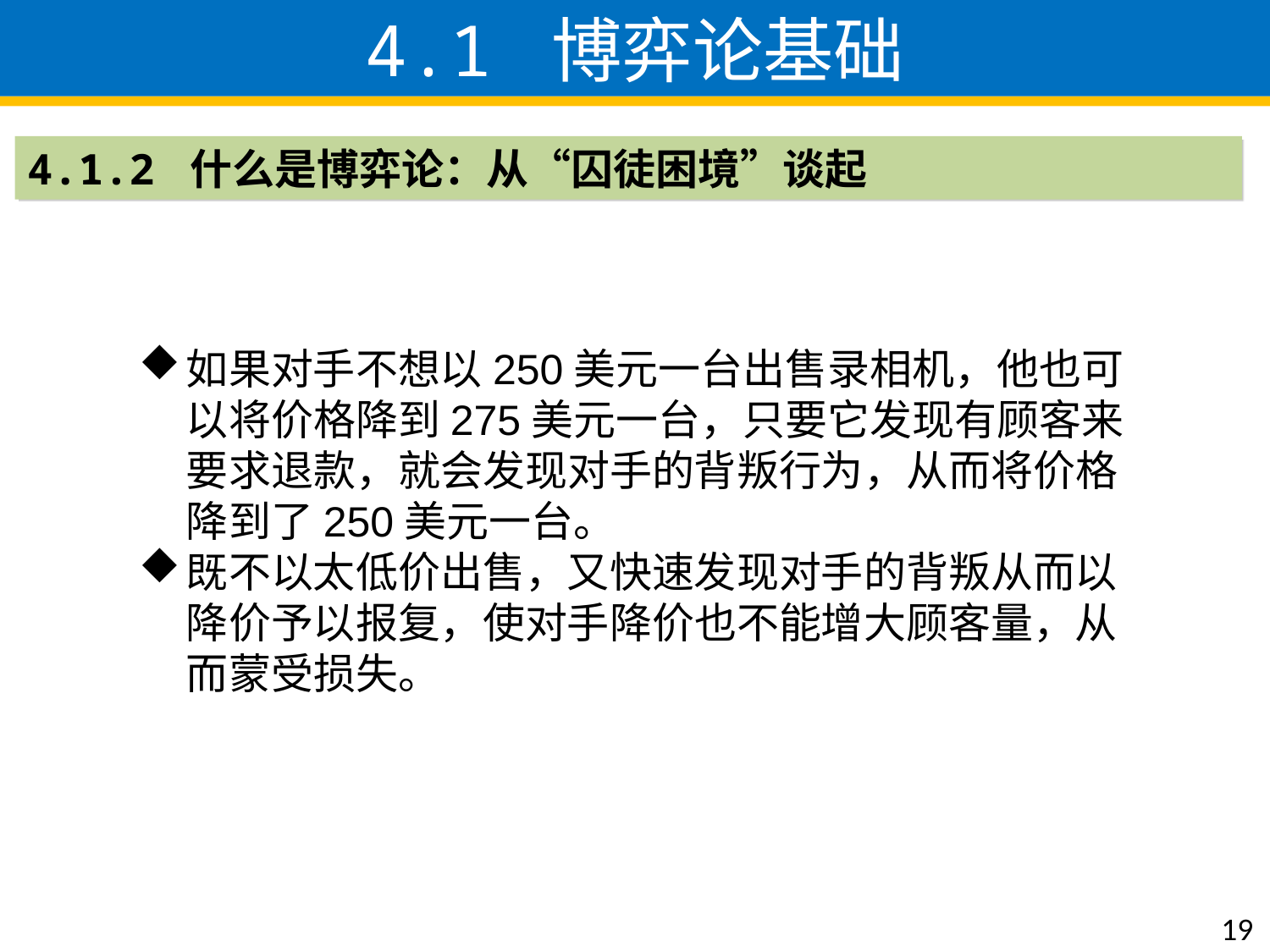

4.1 博弈论基础
4.1.2 什么是博弈论：从“囚徒困境”谈起
如果对手不想以250美元一台出售录相机，他也可以将价格降到275美元一台，只要它发现有顾客来要求退款，就会发现对手的背叛行为，从而将价格降到了250美元一台。
既不以太低价出售，又快速发现对手的背叛从而以降价予以报复，使对手降价也不能增大顾客量，从而蒙受损失。
19